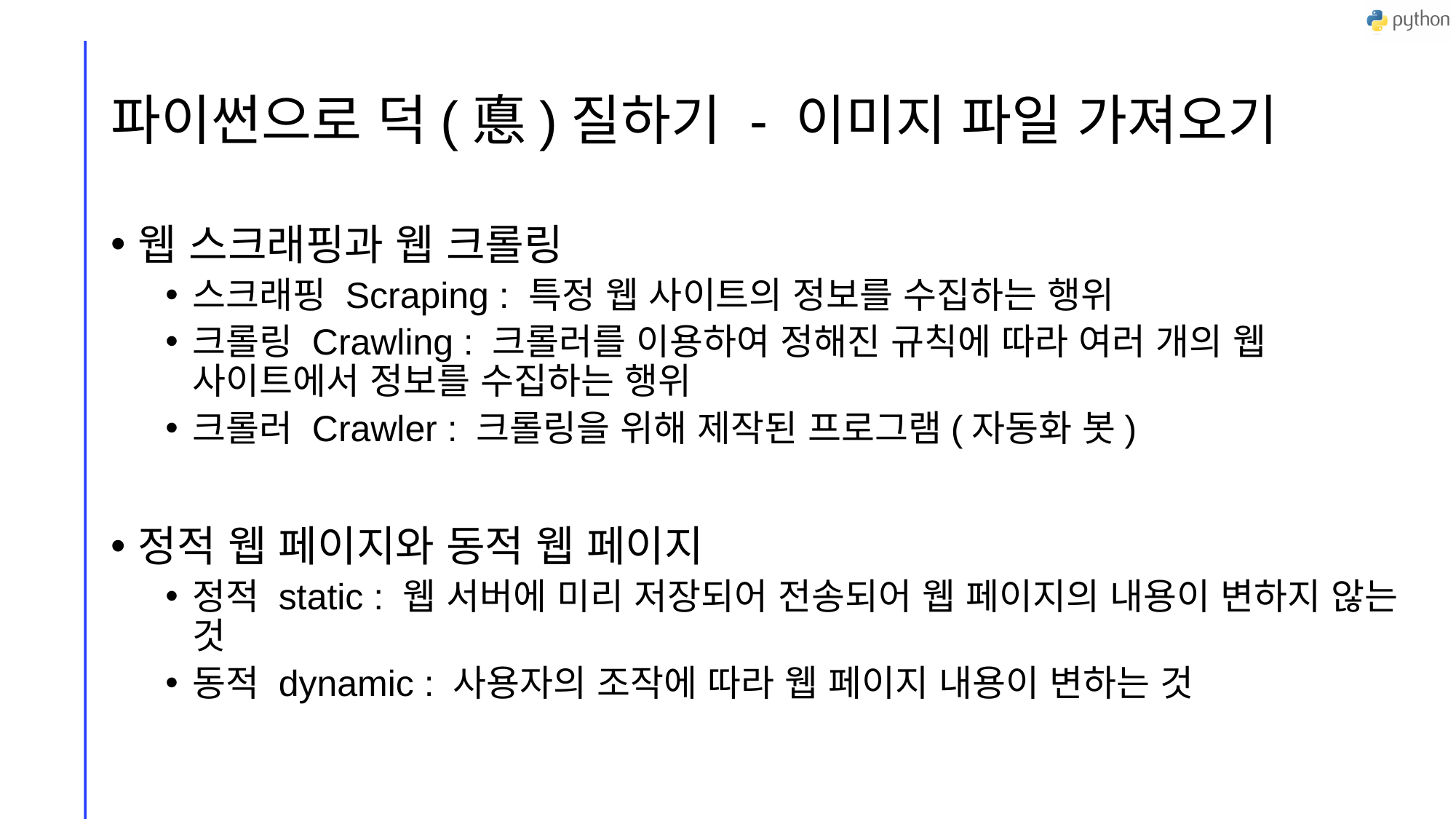

# 파이썬으로 덕(悳)질하기 - 이미지 파일 가져오기
웹 스크래핑과 웹 크롤링
스크래핑 Scraping : 특정 웹 사이트의 정보를 수집하는 행위
크롤링 Crawling : 크롤러를 이용하여 정해진 규칙에 따라 여러 개의 웹 사이트에서 정보를 수집하는 행위
크롤러 Crawler : 크롤링을 위해 제작된 프로그램(자동화 봇)

정적 웹 페이지와 동적 웹 페이지
정적 static : 웹 서버에 미리 저장되어 전송되어 웹 페이지의 내용이 변하지 않는 것
동적 dynamic : 사용자의 조작에 따라 웹 페이지 내용이 변하는 것